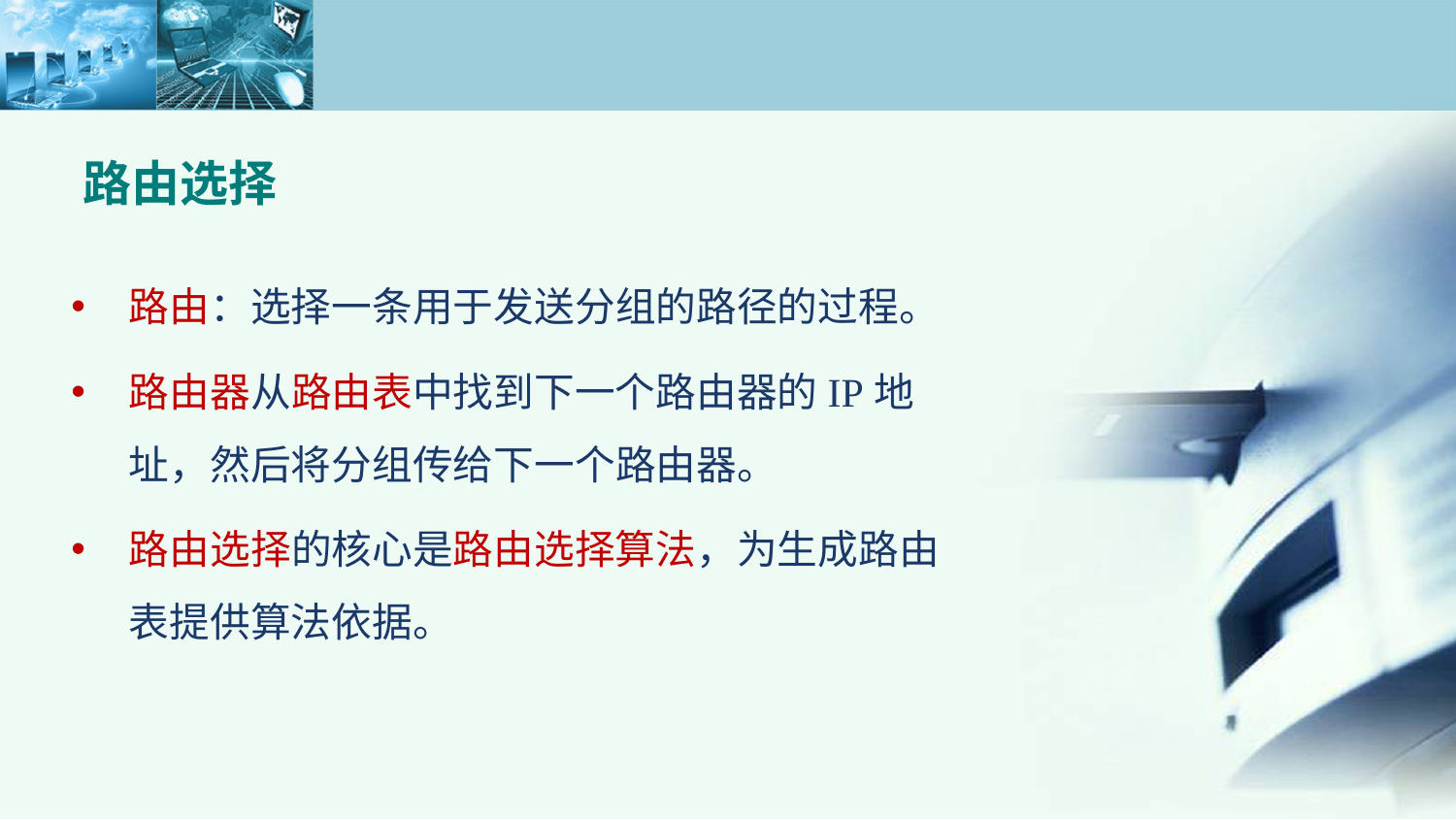

路由选择
路由：选择一条用于发送分组的路径的过程。
路由器从路由表中找到下一个路由器的IP地址，然后将分组传给下一个路由器。
路由选择的核心是路由选择算法，为生成路由表提供算法依据。